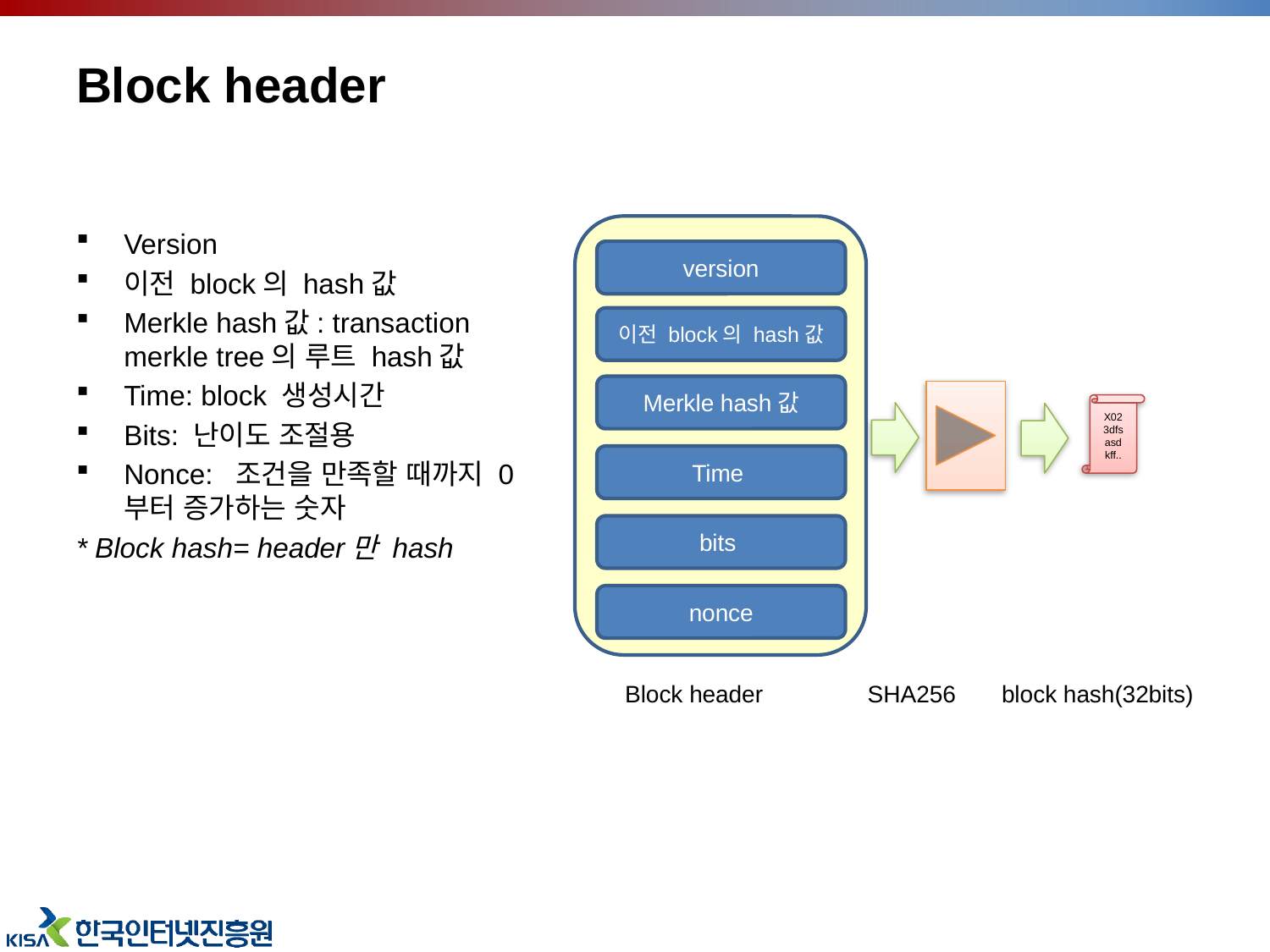

# Block header

version
이전 block의 hash값
Merkle hash값

X023dfsasdkff..

Time
bits
nonce
Block header                SHA256       block hash(32bits)
Version
이전 block의 hash값
Merkle hash값: transaction merkle tree의 루트 hash값
Time: block 생성시간
Bits: 난이도 조절용
Nonce:  조건을 만족할 때까지 0부터 증가하는 숫자
* Block hash= header만 hash